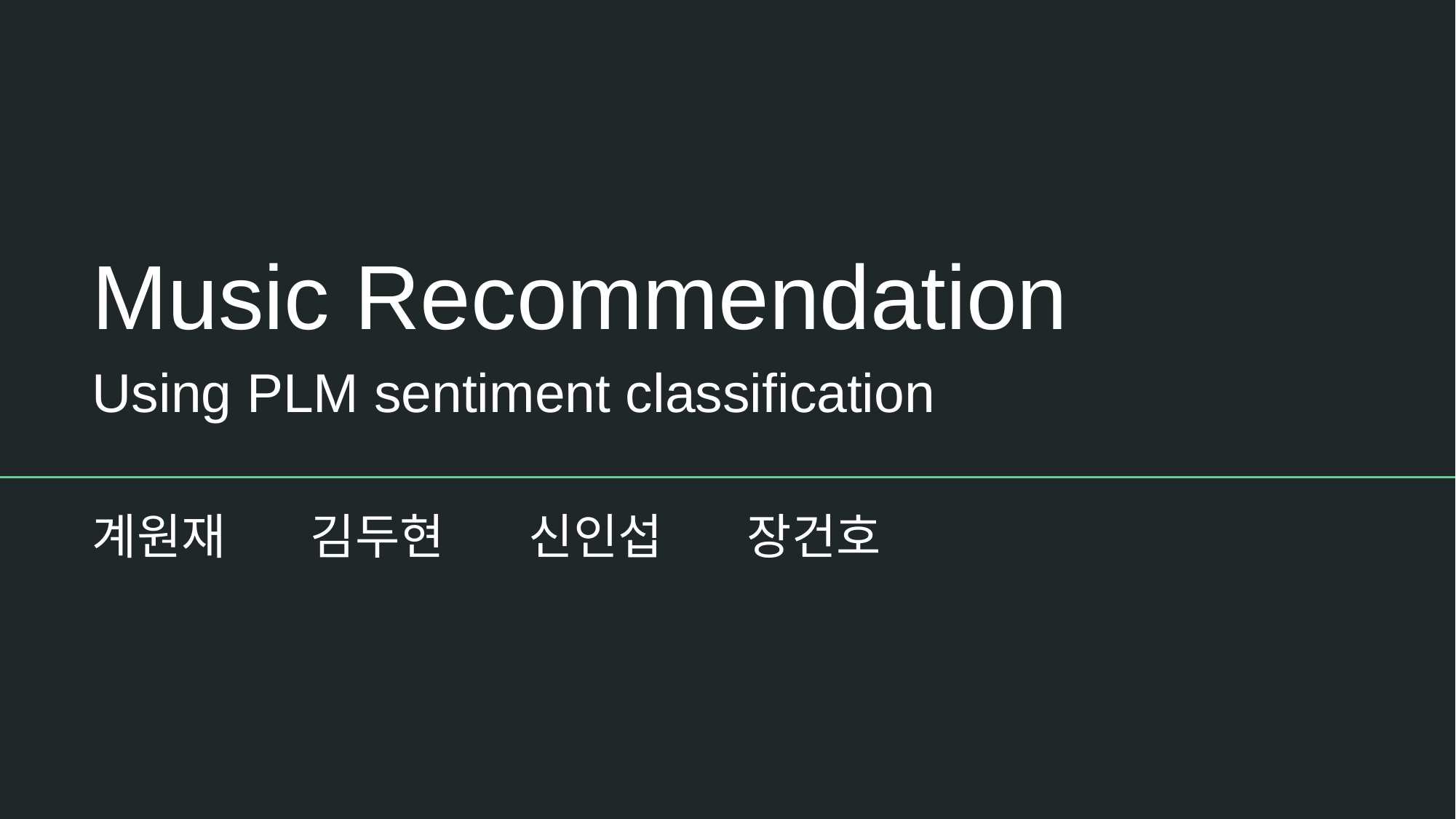

# Music Recommendation Using PLM sentiment classification
계원재	김두현	신인섭	장건호